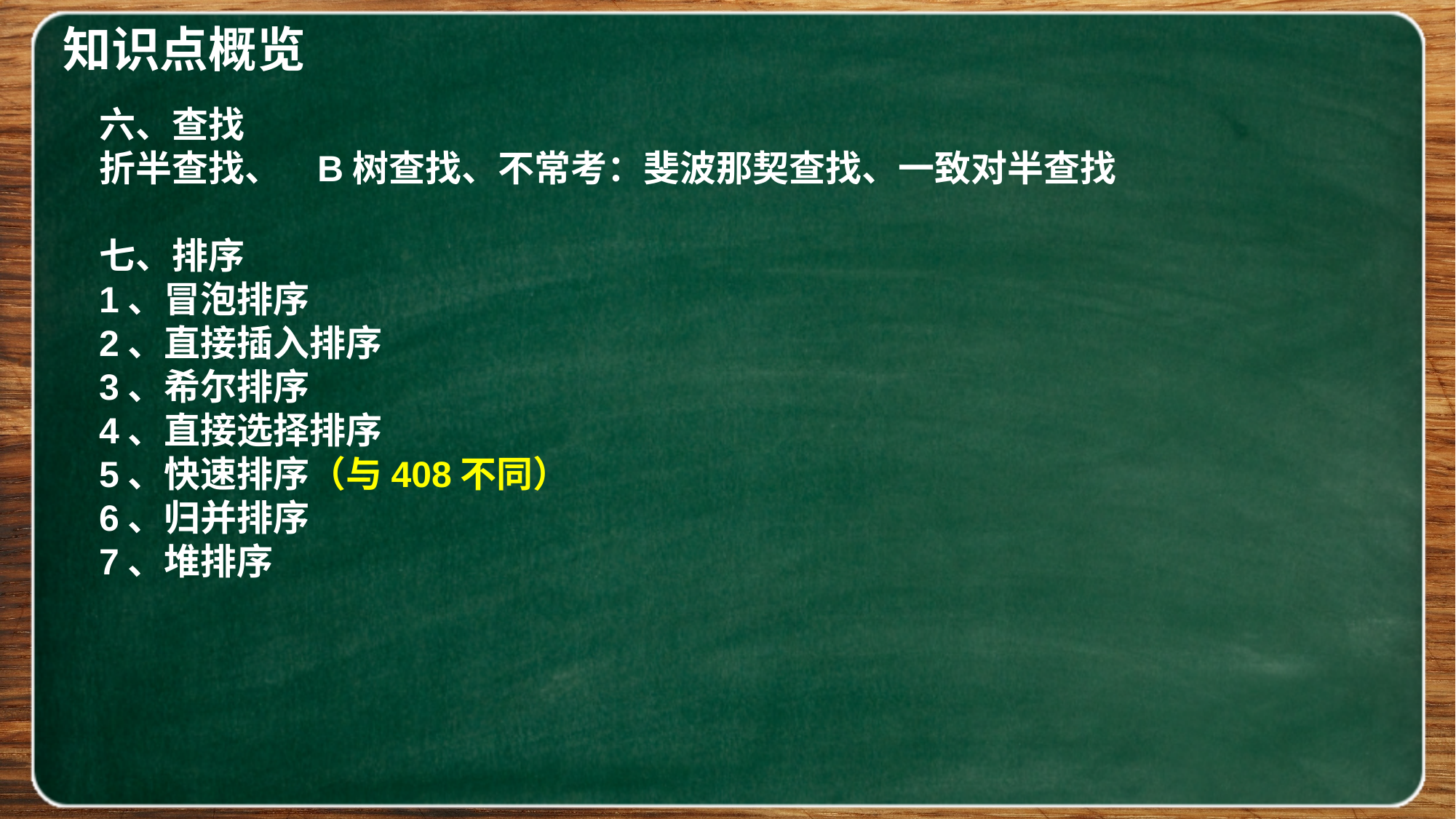

知识点概览
六、查找
折半查找、	B树查找、不常考：斐波那契查找、一致对半查找

七、排序
1、冒泡排序
2、直接插入排序
3、希尔排序
4、直接选择排序
5、快速排序（与408不同）
6、归并排序
7、堆排序